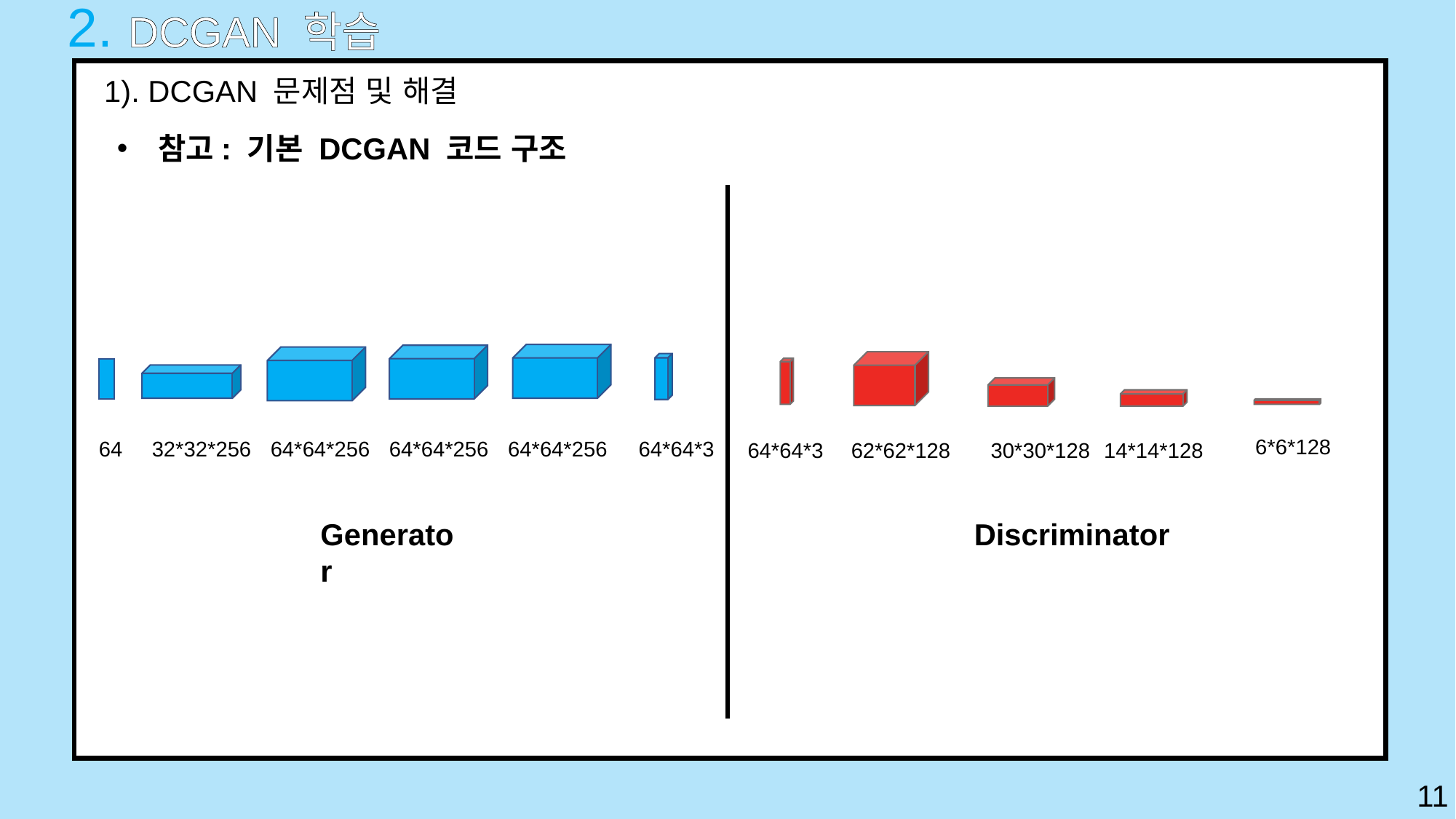

2. DCGAN 학습
1). DCGAN 문제점 및 해결
참고: 기본 DCGAN 코드 구조

6*6*128
64
32*32*256
64*64*256
64*64*256
64*64*256
64*64*3
14*14*128
30*30*128
64*64*3
62*62*128
Generator
Discriminator
11